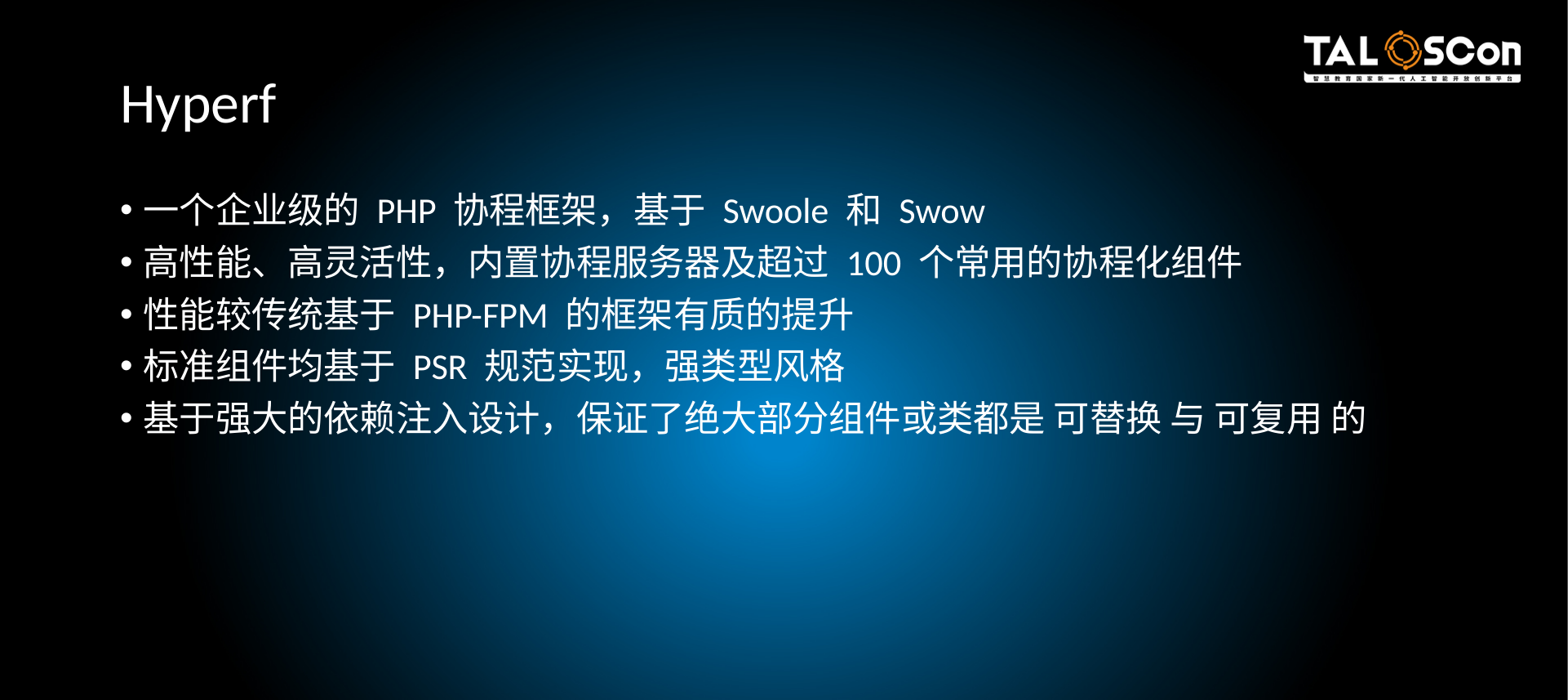

# Hyperf
一个企业级的 PHP 协程框架，基于 Swoole 和 Swow
高性能、高灵活性，内置协程服务器及超过 100 个常用的协程化组件
性能较传统基于 PHP-FPM 的框架有质的提升
标准组件均基于 PSR 规范实现，强类型风格
基于强大的依赖注入设计，保证了绝大部分组件或类都是 可替换 与 可复用 的